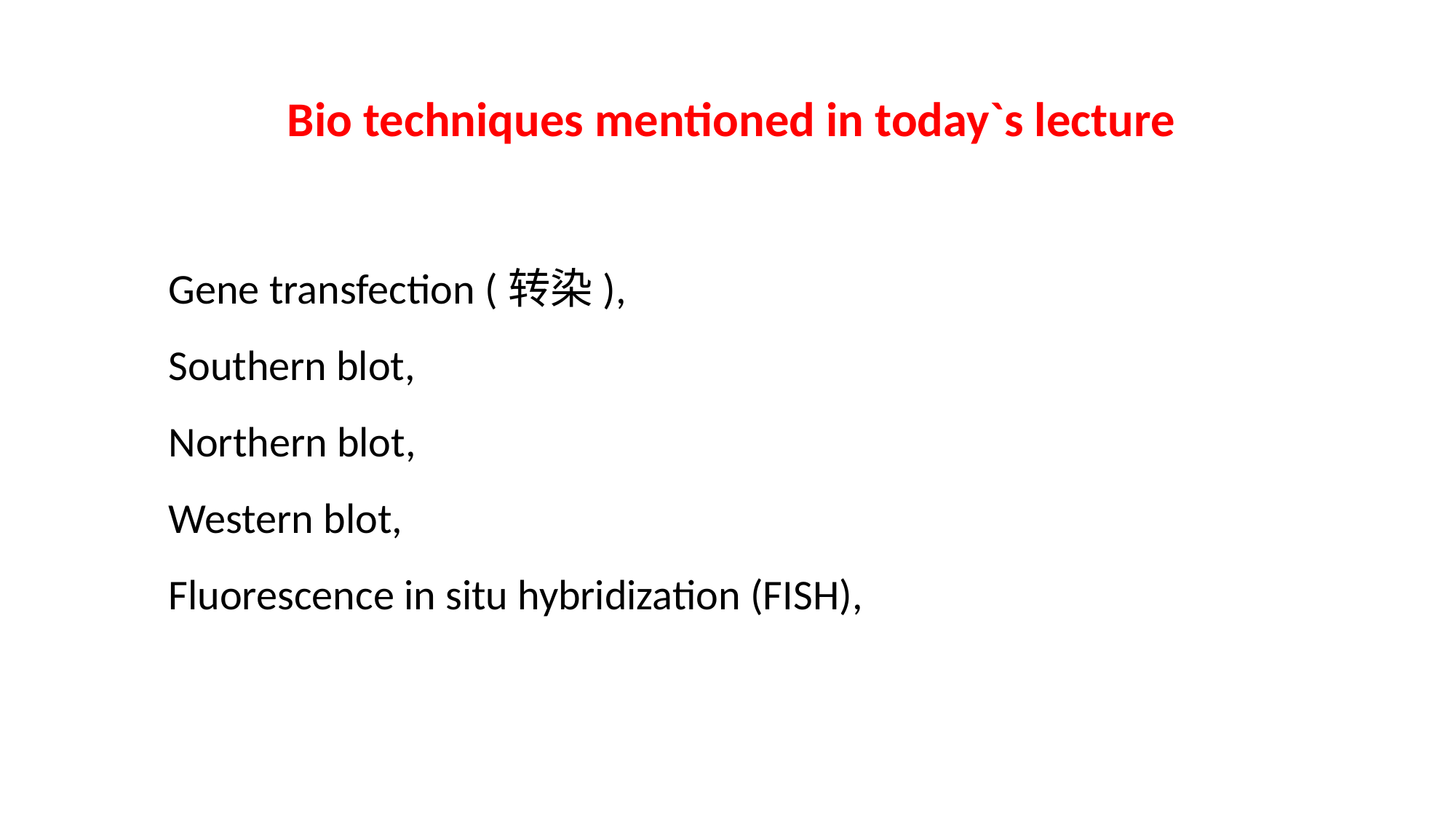

Bio techniques mentioned in today`s lecture
Gene transfection (转染),
Southern blot,
Northern blot,
Western blot,
Fluorescence in situ hybridization (FISH),